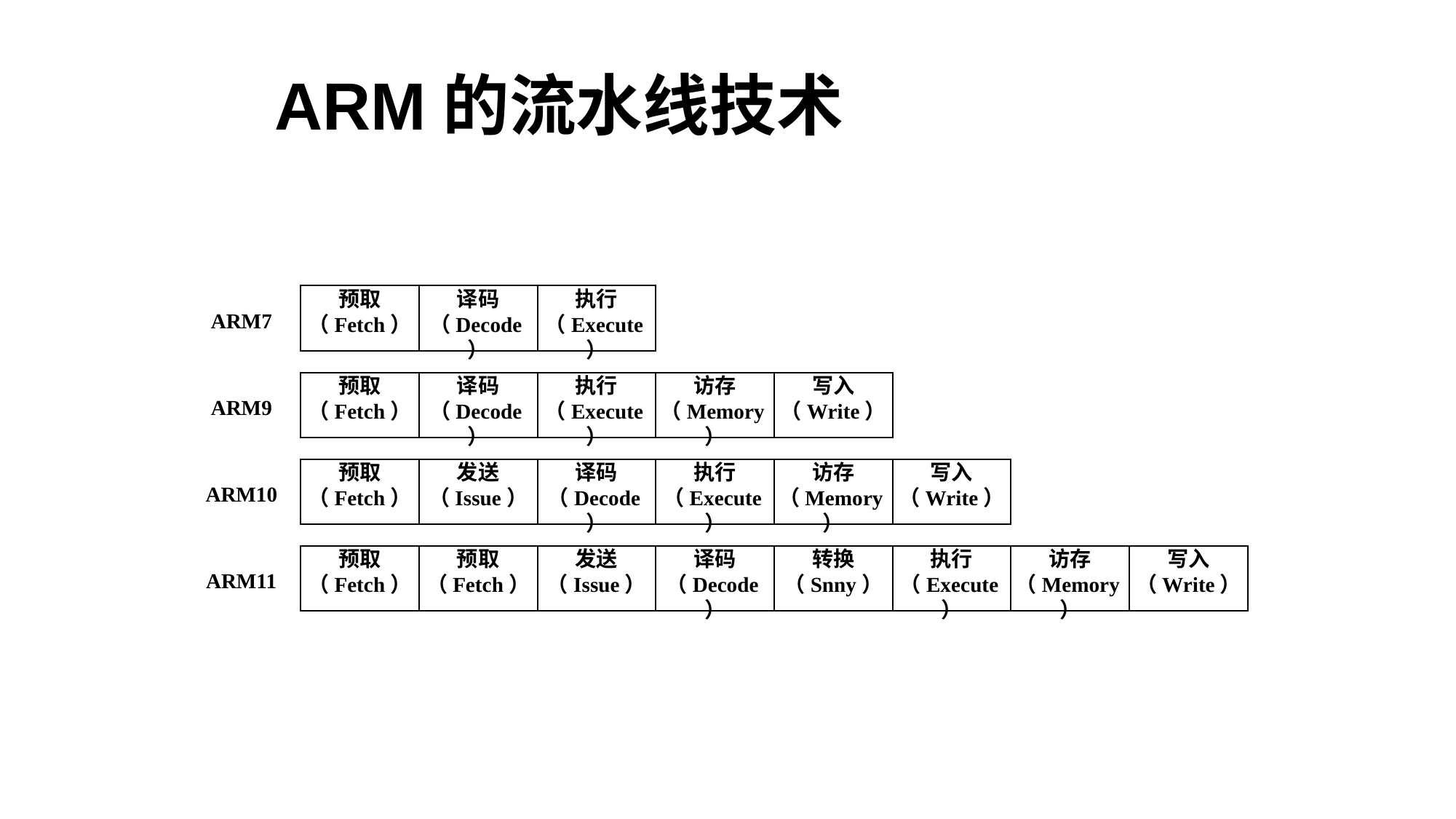

# ARM的流水线技术
预取
（Fetch）
译码
（Decode）
执行
（Execute）
ARM7
预取
（Fetch）
译码
（Decode）
执行
（Execute）
访存
（Memory）
写入
（Write）
ARM9
预取
（Fetch）
发送
（Issue）
译码
（Decode）
执行
（Execute）
访存
（Memory）
写入
（Write）
ARM10
预取
（Fetch）
预取
（Fetch）
发送
（Issue）
译码（Decode）
转换
（Snny）
执行
（Execute）
访存
（Memory）
写入
（Write）
ARM11